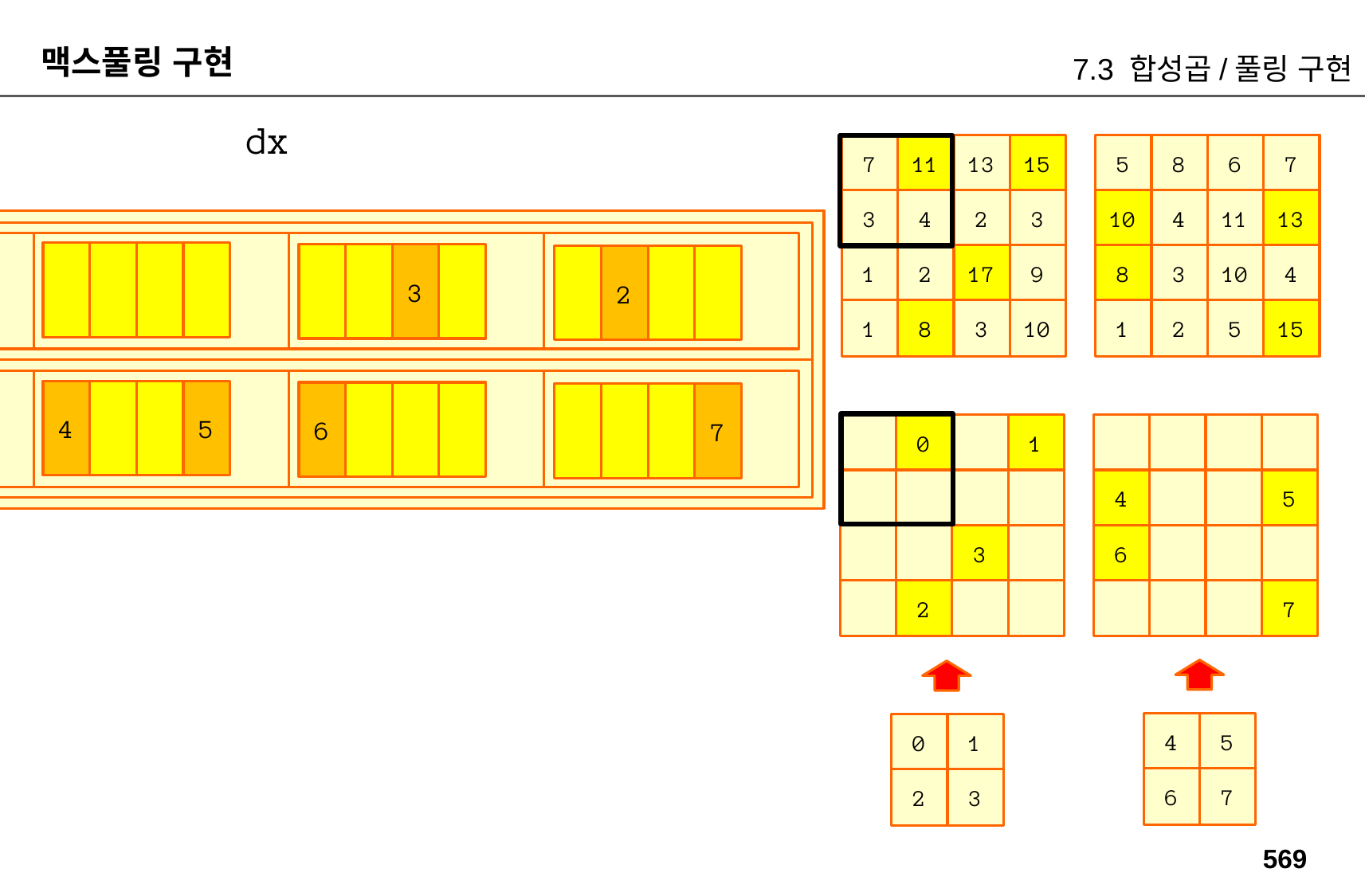

맥스풀링 구현
7.3 합성곱/풀링 구현
dx
7
11
13
15
5
8
6
7

3
4
2
3
10
4
11
13

1
0

3

1
2
17
9
8
3
10
4

2

1
8
3
10
1
2
5
15

5

4

6
7

0

1

4

5

3

6

2

7

4
5
0
1
6
7
2
3